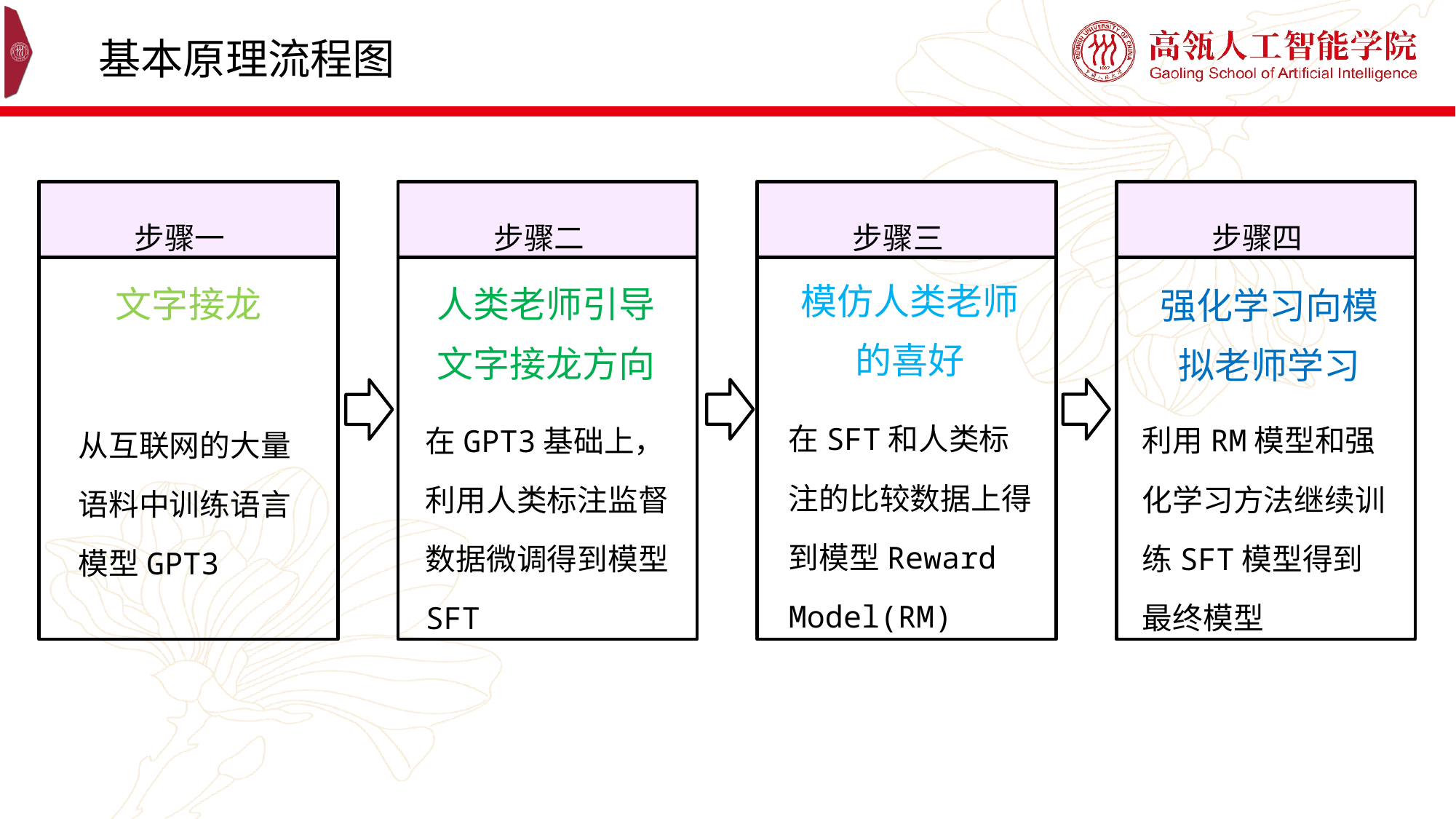

基本原理流程图

步骤二
步骤三
步骤四
步骤一

模仿人类老师的喜好
文字接龙
人类老师引导文字接龙方向
强化学习向模拟老师学习

在SFT和人类标注的比较数据上得到模型Reward Model(RM)
利用RM模型和强化学习方法继续训练SFT模型得到最终模型
在GPT3基础上，利用人类标注监督数据微调得到模型SFT
从互联网的大量语料中训练语言模型GPT3